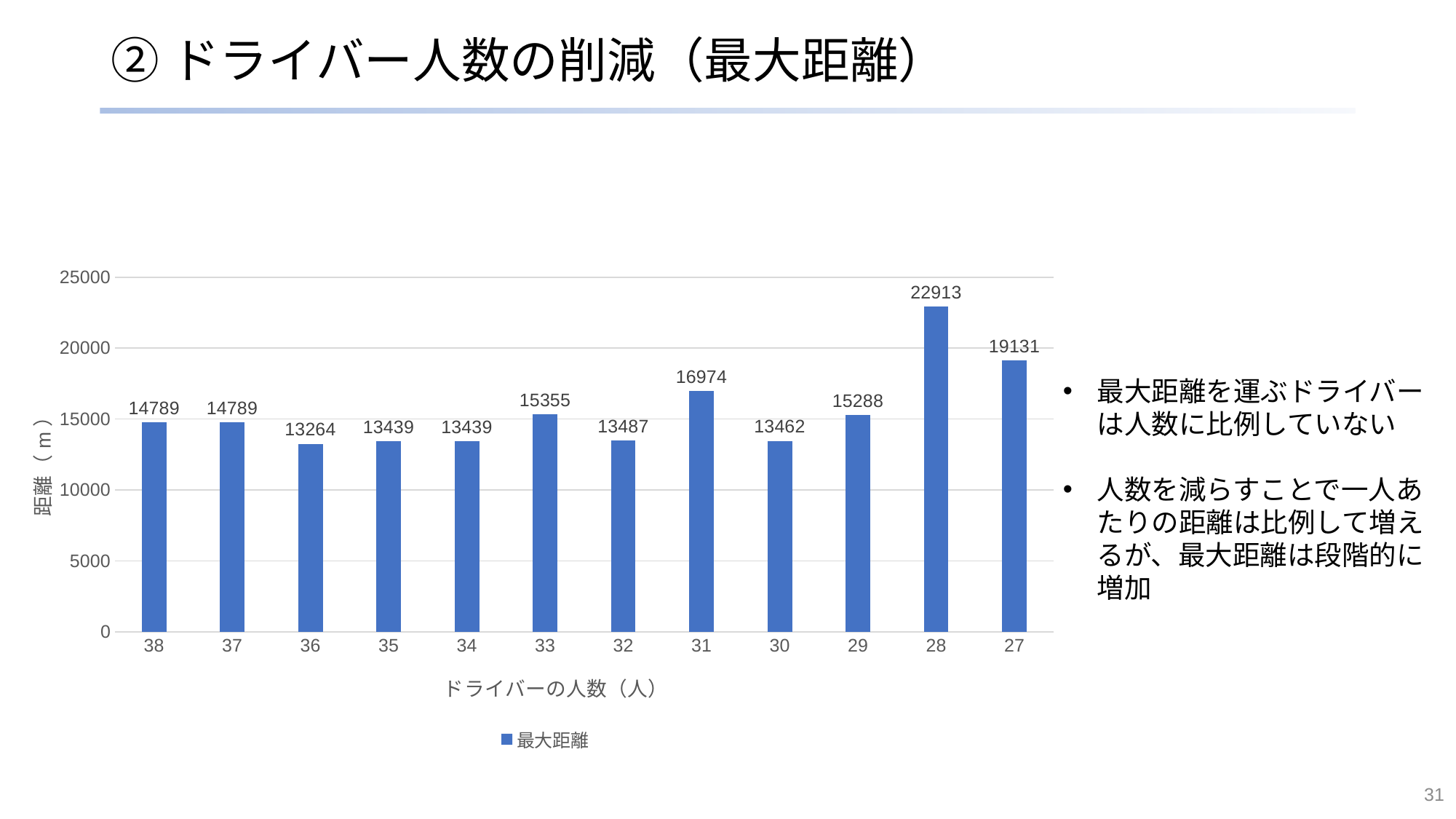

# ②ドライバー人数の削減（最大距離）

### Chart

| Category | 最大距離 |
|---|---|
| 38 | 14789.0 |
| 37 | 14789.0 |
| 36 | 13264.0 |
| 35 | 13439.0 |
| 34 | 13439.0 |
| 33 | 15355.0 |
| 32 | 13487.0 |
| 31 | 16974.0 |
| 30 | 13462.0 |
| 29 | 15288.0 |
| 28 | 22913.0 |
| 27 | 19131.0 |
最大距離を運ぶドライバーは人数に比例していない

人数を減らすことで一人あたりの距離は比例して増えるが、最大距離は段階的に増加
31